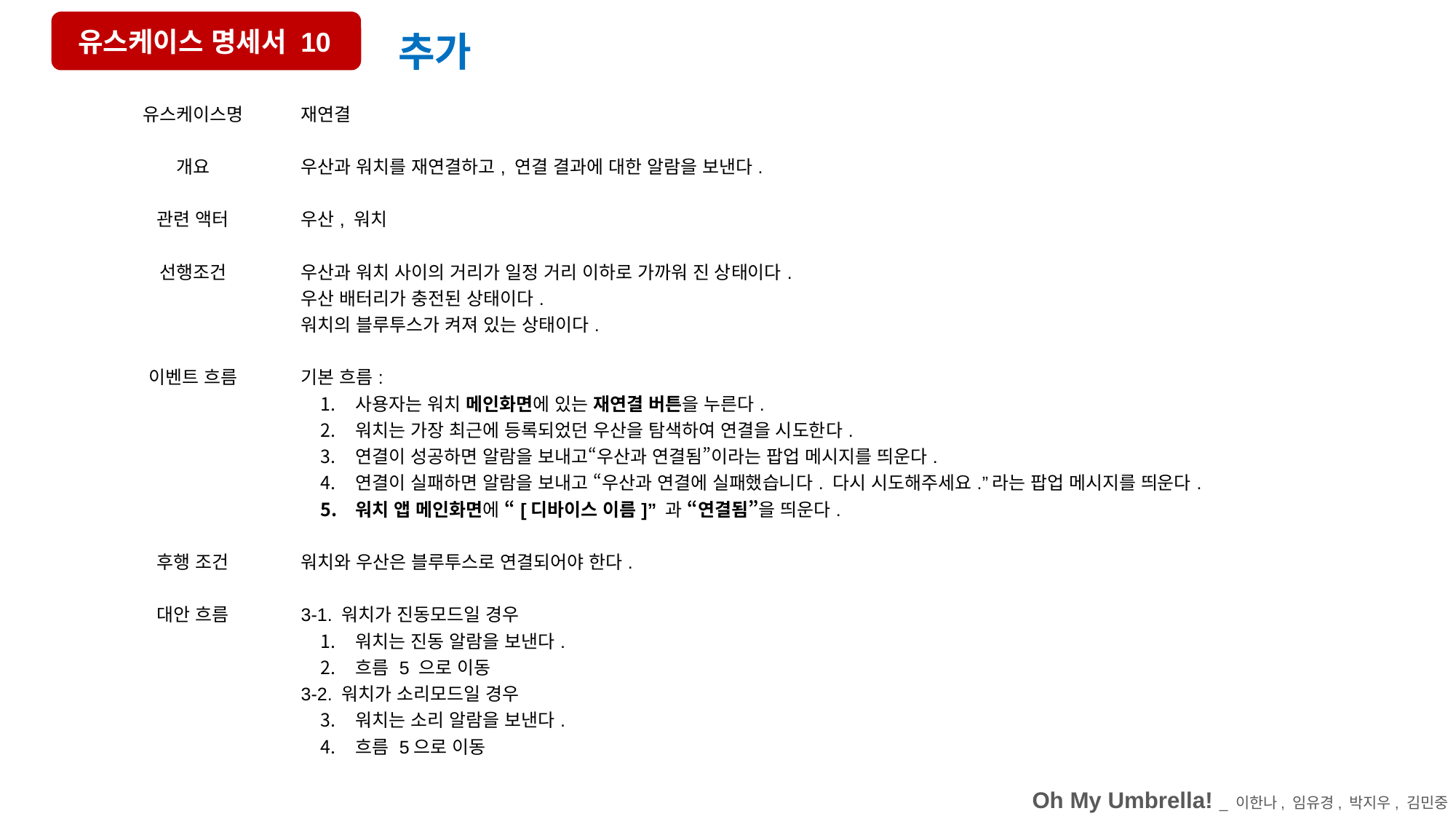

유스케이스 명세서 10
추가
| 유스케이스명 | 재연결 |
| --- | --- |
| 개요 | 우산과 워치를 재연결하고, 연결 결과에 대한 알람을 보낸다. |
| 관련 액터 | 우산, 워치 |
| 선행조건 | 우산과 워치 사이의 거리가 일정 거리 이하로 가까워 진 상태이다. 우산 배터리가 충전된 상태이다. 워치의 블루투스가 켜져 있는 상태이다. |
| 이벤트 흐름 | 기본 흐름: 사용자는 워치 메인화면에 있는 재연결 버튼을 누른다. 워치는 가장 최근에 등록되었던 우산을 탐색하여 연결을 시도한다. 연결이 성공하면 알람을 보내고“우산과 연결됨”이라는 팝업 메시지를 띄운다. 연결이 실패하면 알람을 보내고 “우산과 연결에 실패했습니다. 다시 시도해주세요.”라는 팝업 메시지를 띄운다. 워치 앱 메인화면에 “[디바이스 이름]” 과 “연결됨”을 띄운다. |
| 후행 조건 | 워치와 우산은 블루투스로 연결되어야 한다. |
| 대안 흐름 | 3-1. 워치가 진동모드일 경우 워치는 진동 알람을 보낸다. 흐름 5 으로 이동 3-2. 워치가 소리모드일 경우 워치는 소리 알람을 보낸다. 흐름 5으로 이동 4-1 . 흐름 1로 이동 |
| 비기능적 요구사항 | 성능 : 우산과 워치가 연결된 직후 3초 이내로 워치에 알림이 울려야 한다. |

Oh My Umbrella! _ 이한나, 임유경, 박지우, 김민중